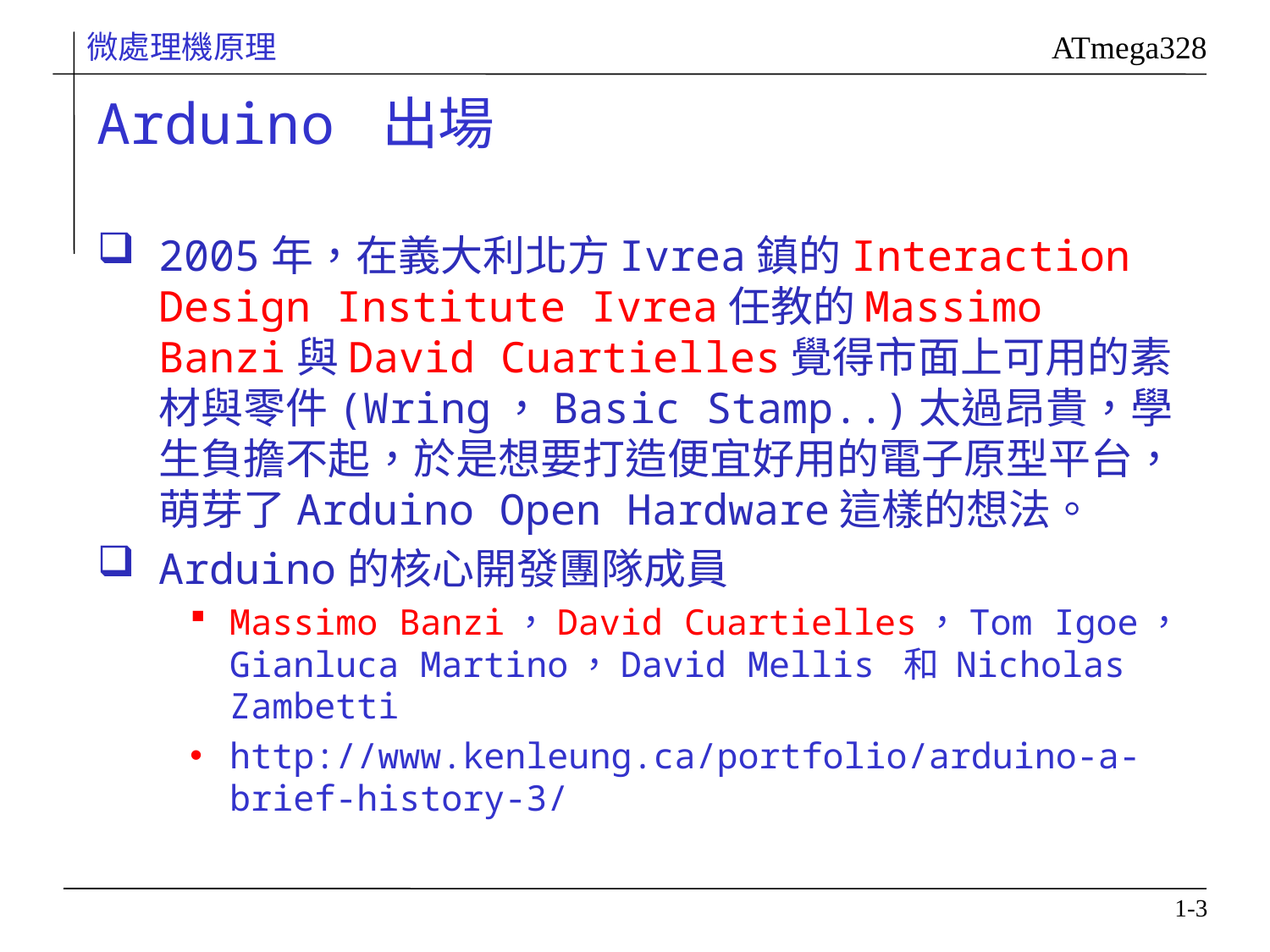

# Arduino 出場
2005年，在義大利北方Ivrea鎮的Interaction Design Institute Ivrea任教的Massimo Banzi與David Cuartielles覺得市面上可用的素材與零件(Wring，Basic Stamp..)太過昂貴，學生負擔不起，於是想要打造便宜好用的電子原型平台，萌芽了Arduino Open Hardware這樣的想法。
Arduino的核心開發團隊成員
Massimo Banzi，David Cuartielles，Tom Igoe，Gianluca Martino，David Mellis 和 Nicholas Zambetti
http://www.kenleung.ca/portfolio/arduino-a-brief-history-3/